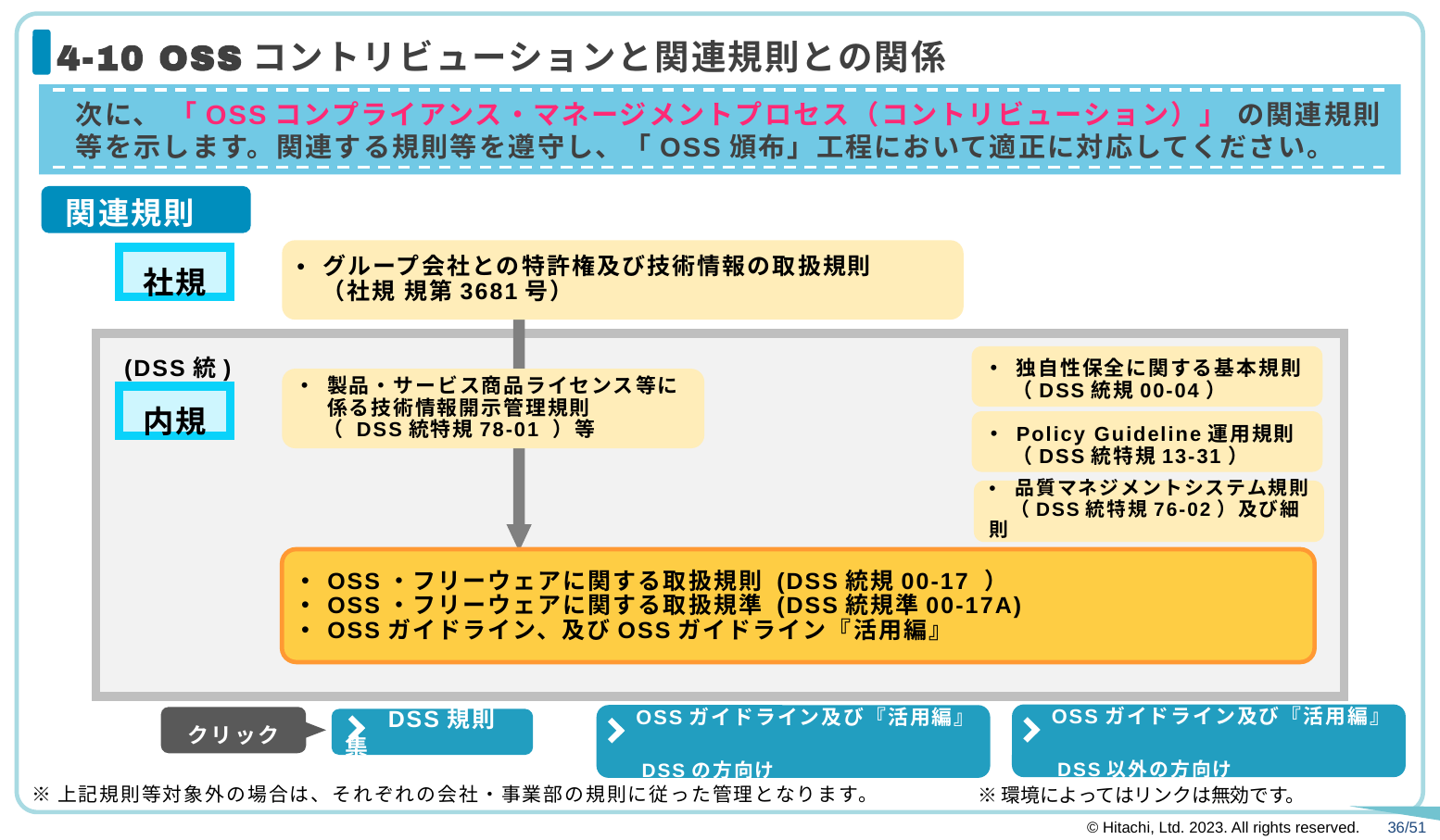

# 4-10 OSSコントリビューションと関連規則との関係

次に、 「OSSコンプライアンス・マネージメントプロセス（コントリビューション）」 の関連規則等を示します。関連する規則等を遵守し、「OSS頒布」工程において適正に対応してください。
関連規則等

グループ会社との特許権及び技術情報の取扱規則
　（社規 規第3681号）
社規

(DSS統)
独自性保全に関する基本規則
　（DSS統規00-04）
製品・サービス商品ライセンス等に係る技術情報開示管理規則
　（ DSS統特規78-01 ）等

内規

Policy Guideline運用規則
　（DSS統特規13-31）

品質マネジメントシステム規則
　（DSS統特規76-02）及び細則

OSS・フリーウェアに関する取扱規則 (DSS統規00-17 ）
OSS・フリーウェアに関する取扱規準 (DSS統規準00-17A)
OSSガイドライン、及びOSSガイドライン『活用編』
部分は削除

   OSSガイドライン
  　『活用編』
   OSSガイドライン及び『活用編』
    DSS以外の方向け

   OSSガイドライン及び『活用編』
    DSSの方向け

クリック

 　DSS規則集

※上記規則等対象外の場合は、それぞれの会社・事業部の規則に従った管理となります。
フォントサイズ調整、
ページ全体の体裁調整
※環境によってはリンクは無効です。
DSS規則集
https://co049-kisoku.c-web.hitachi.co.jp/
・DSSの方はこちら
https://www3.hiweb.hitachi.co.jp/Co014-property/gi/pg/oss.html
・DSS以外の方はこちら
https://www3.hiweb.hitachi.co.jp/Co014-property/gi/pg_grp/oss.html
・OSSガイドライン『活用編』
https://co045-oss.c-web.hitachi.co.jp/knowledge/index.html
※上記規則等対象外の場合は、それぞれの会社・事業部の規則に従った管理となります。